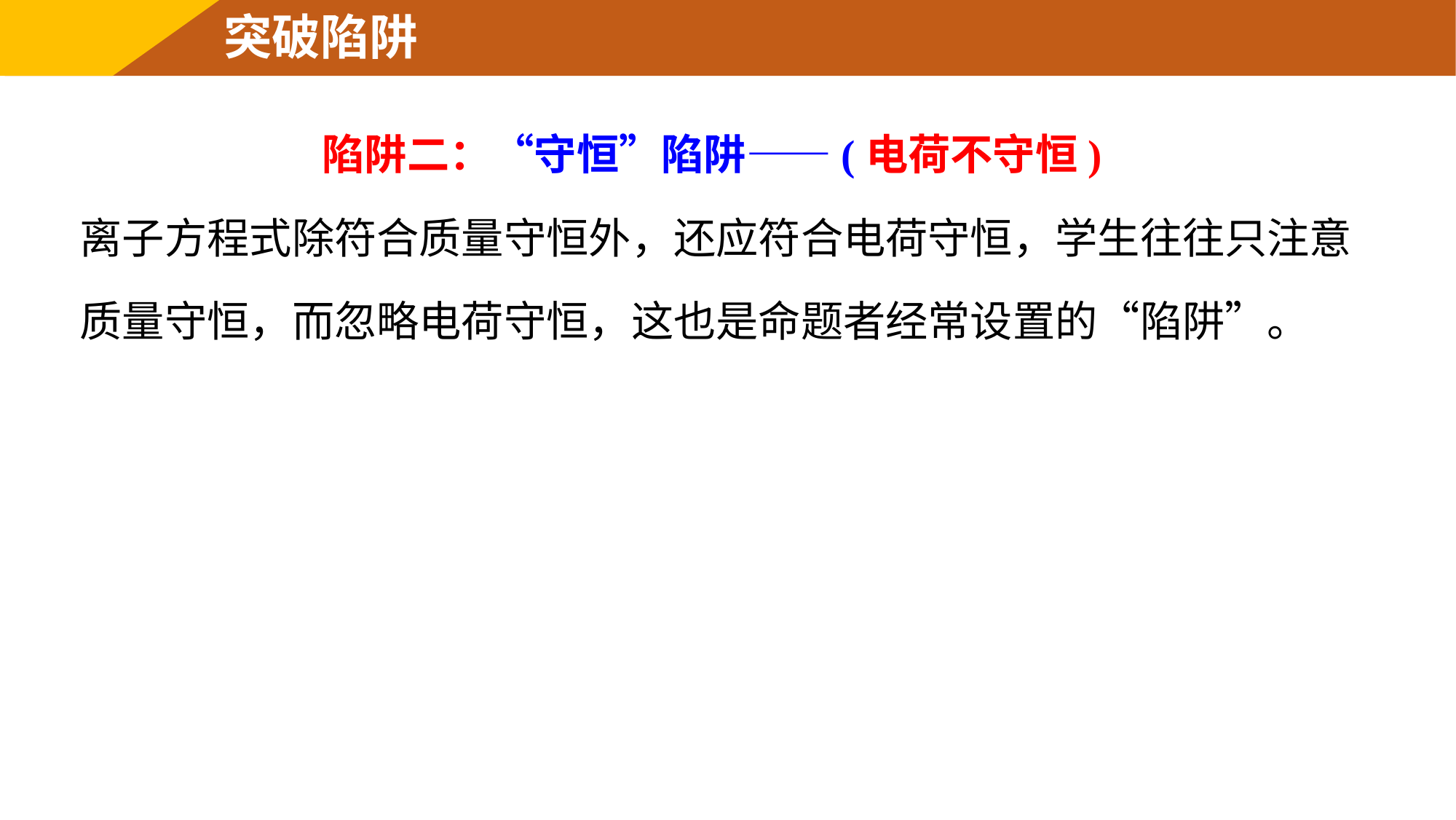

突破陷阱
陷阱二：“守恒”陷阱——(电荷不守恒)
离子方程式除符合质量守恒外，还应符合电荷守恒，学生往往只注意质量守恒，而忽略电荷守恒，这也是命题者经常设置的“陷阱”。